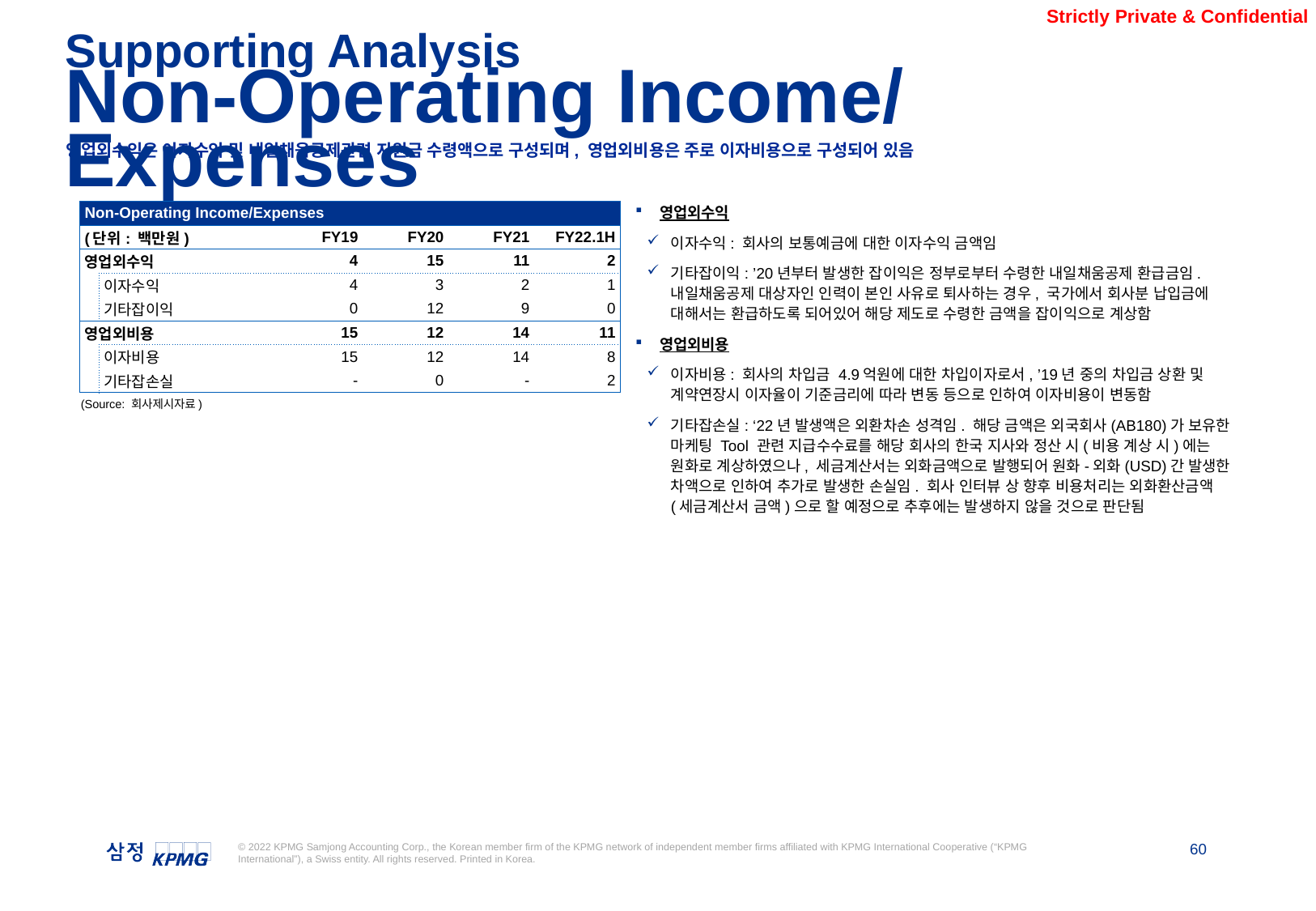

Supporting Analysis
Non-Operating Income/Expenses
영업외수익은 이자수익 및 내일채움공제관련 지원금 수령액으로 구성되며, 영업외비용은 주로 이자비용으로 구성되어 있음
| Non-Operating Income/Expenses |  |  |  |  |  |
| --- | --- | --- | --- | --- | --- |
| (단위: 백만원) |  | FY19 | FY20 | FY21 | FY22.1H |
| 영업외수익 |  | 4 | 15 | 11 | 2 |
|  | 이자수익 | 4 | 3 | 2 | 1 |
|  | 기타잡이익 | 0 | 12 | 9 | 0 |
| 영업외비용 |  | 15 | 12 | 14 | 11 |
|  | 이자비용 | 15 | 12 | 14 | 8 |
|  | 기타잡손실 | - | 0 | - | 2 |
영업외수익
이자수익: 회사의 보통예금에 대한 이자수익 금액임
기타잡이익: ’20년부터 발생한 잡이익은 정부로부터 수령한 내일채움공제 환급금임. 내일채움공제 대상자인 인력이 본인 사유로 퇴사하는 경우, 국가에서 회사분 납입금에 대해서는 환급하도록 되어있어 해당 제도로 수령한 금액을 잡이익으로 계상함
영업외비용
이자비용: 회사의 차입금 4.9억원에 대한 차입이자로서, ’19년 중의 차입금 상환 및 계약연장시 이자율이 기준금리에 따라 변동 등으로 인하여 이자비용이 변동함
기타잡손실: ‘22년 발생액은 외환차손 성격임. 해당 금액은 외국회사(AB180)가 보유한 마케팅 Tool 관련 지급수수료를 해당 회사의 한국 지사와 정산 시(비용 계상 시)에는 원화로 계상하였으나, 세금계산서는 외화금액으로 발행되어 원화-외화(USD)간 발생한 차액으로 인하여 추가로 발생한 손실임. 회사 인터뷰 상 향후 비용처리는 외화환산금액(세금계산서 금액)으로 할 예정으로 추후에는 발생하지 않을 것으로 판단됨
(Source: 회사제시자료)